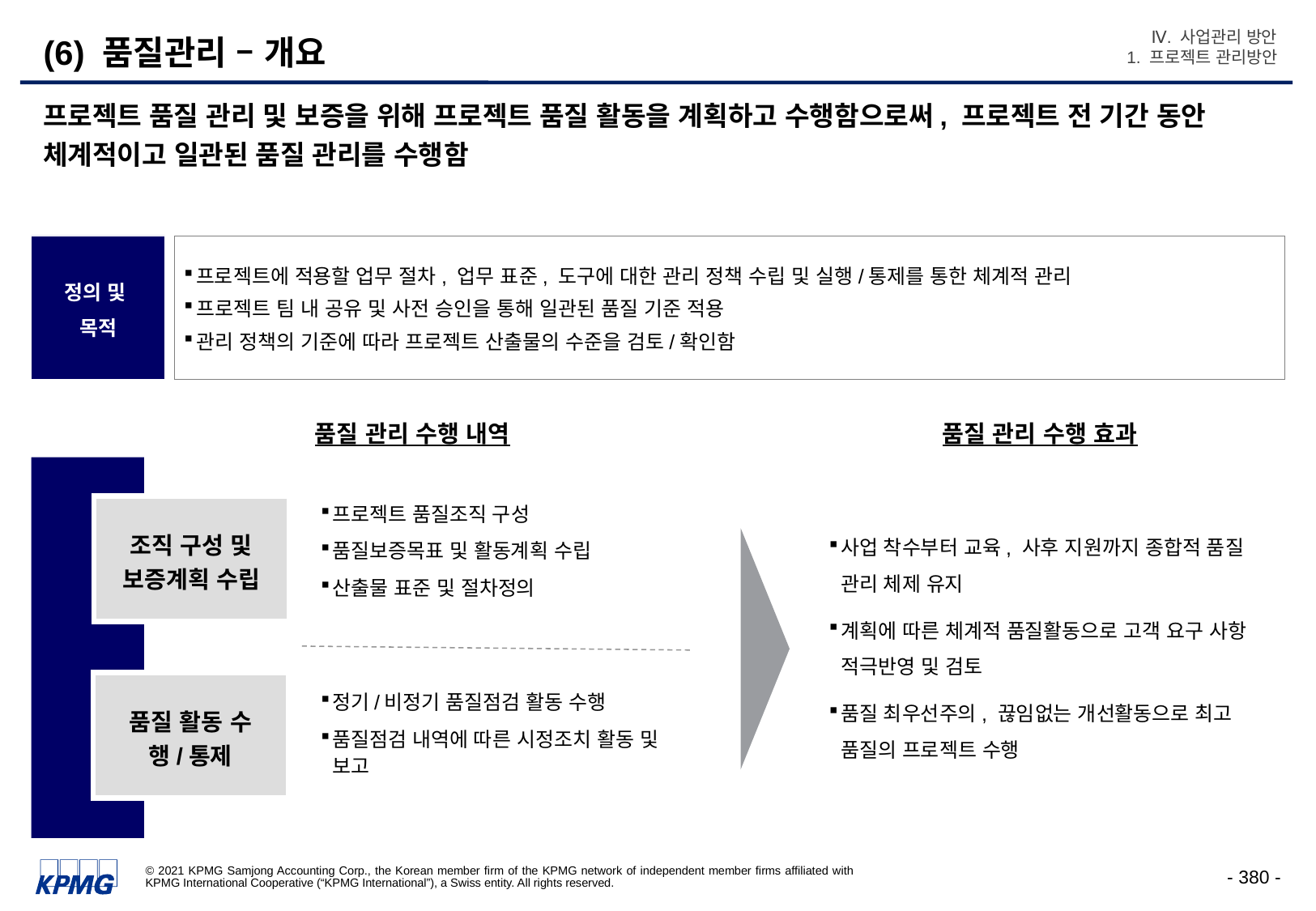

Ⅳ. 사업관리 방안
1. 프로젝트 관리방안
# (6) 품질관리 – 개요
프로젝트 품질 관리 및 보증을 위해 프로젝트 품질 활동을 계획하고 수행함으로써, 프로젝트 전 기간 동안 체계적이고 일관된 품질 관리를 수행함
정의 및
목적
프로젝트에 적용할 업무 절차, 업무 표준, 도구에 대한 관리 정책 수립 및 실행/통제를 통한 체계적 관리
프로젝트 팀 내 공유 및 사전 승인을 통해 일관된 품질 기준 적용
관리 정책의 기준에 따라 프로젝트 산출물의 수준을 검토/확인함
품질 관리 수행 내역
품질 관리 수행 효과
사업 착수부터 교육, 사후 지원까지 종합적 품질 관리 체제 유지
계획에 따른 체계적 품질활동으로 고객 요구 사항 적극반영 및 검토
품질 최우선주의, 끊임없는 개선활동으로 최고 품질의 프로젝트 수행

프로젝트 품질조직 구성
품질보증목표 및 활동계획 수립
산출물 표준 및 절차정의
조직 구성 및 보증계획 수립

품질 활동 수행/통제
정기/비정기 품질점검 활동 수행
품질점검 내역에 따른 시정조치 활동 및 보고